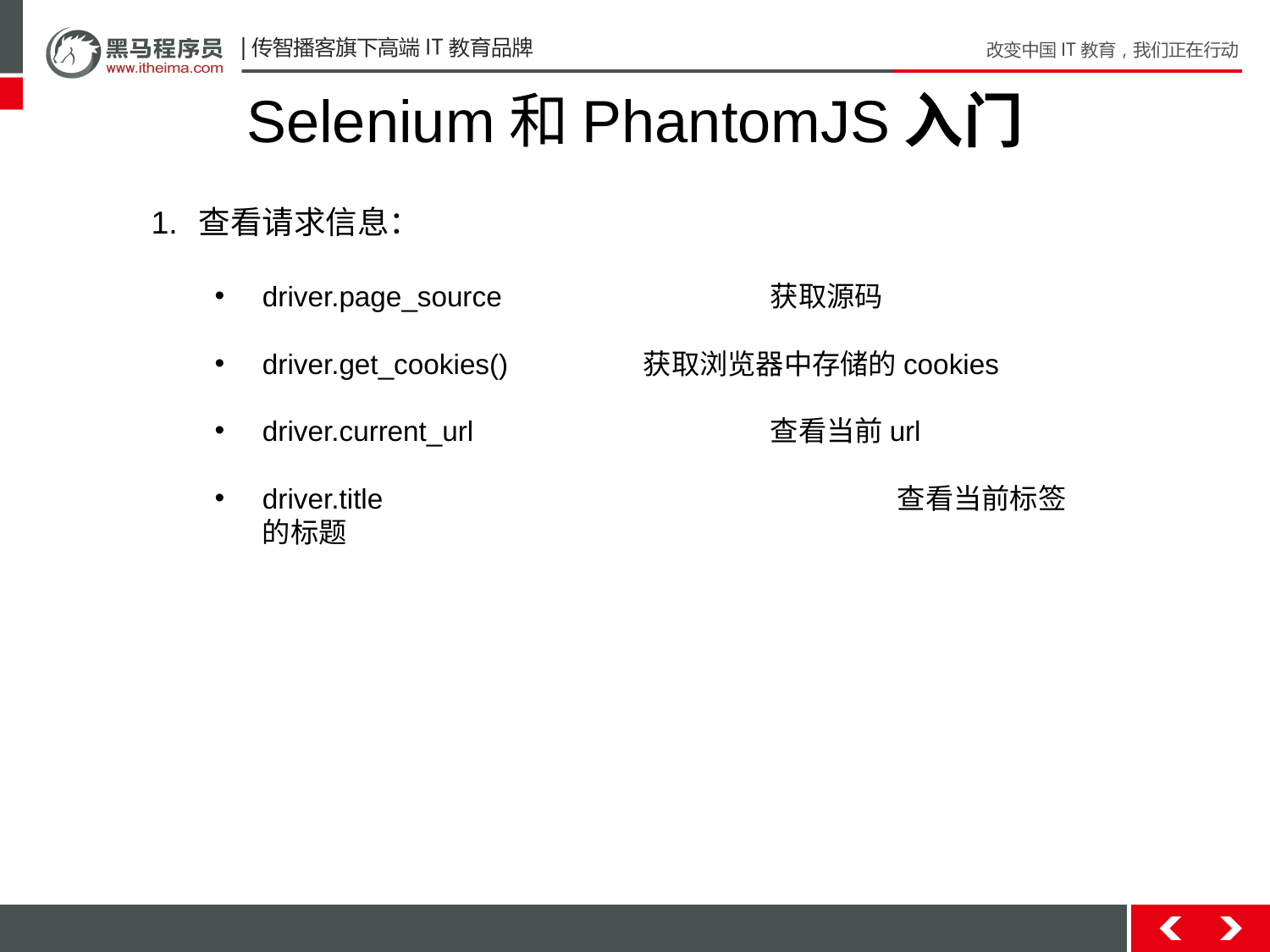

# Selenium和PhantomJS入门
查看请求信息：

driver.page_source			获取源码

driver.get_cookies()		获取浏览器中存储的cookies

driver.current_url			查看当前url

driver.title					查看当前标签的标题